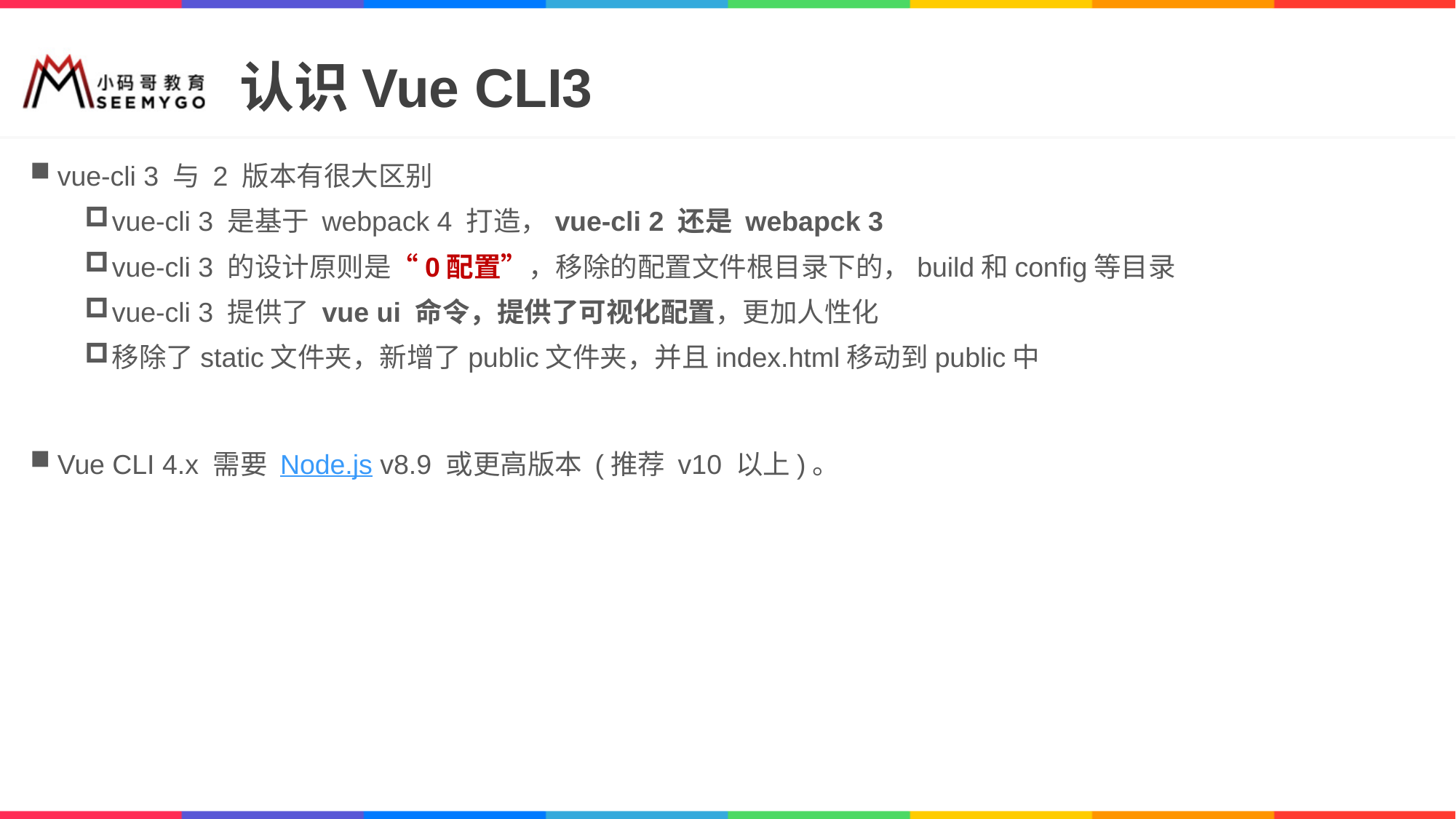

# 认识Vue CLI3
vue-cli 3 与 2 版本有很大区别
vue-cli 3 是基于 webpack 4 打造，vue-cli 2 还是 webapck 3
vue-cli 3 的设计原则是“0配置”，移除的配置文件根目录下的，build和config等目录
vue-cli 3 提供了 vue ui 命令，提供了可视化配置，更加人性化
移除了static文件夹，新增了public文件夹，并且index.html移动到public中

Vue CLI 4.x 需要 Node.js v8.9 或更高版本 (推荐 v10 以上)。